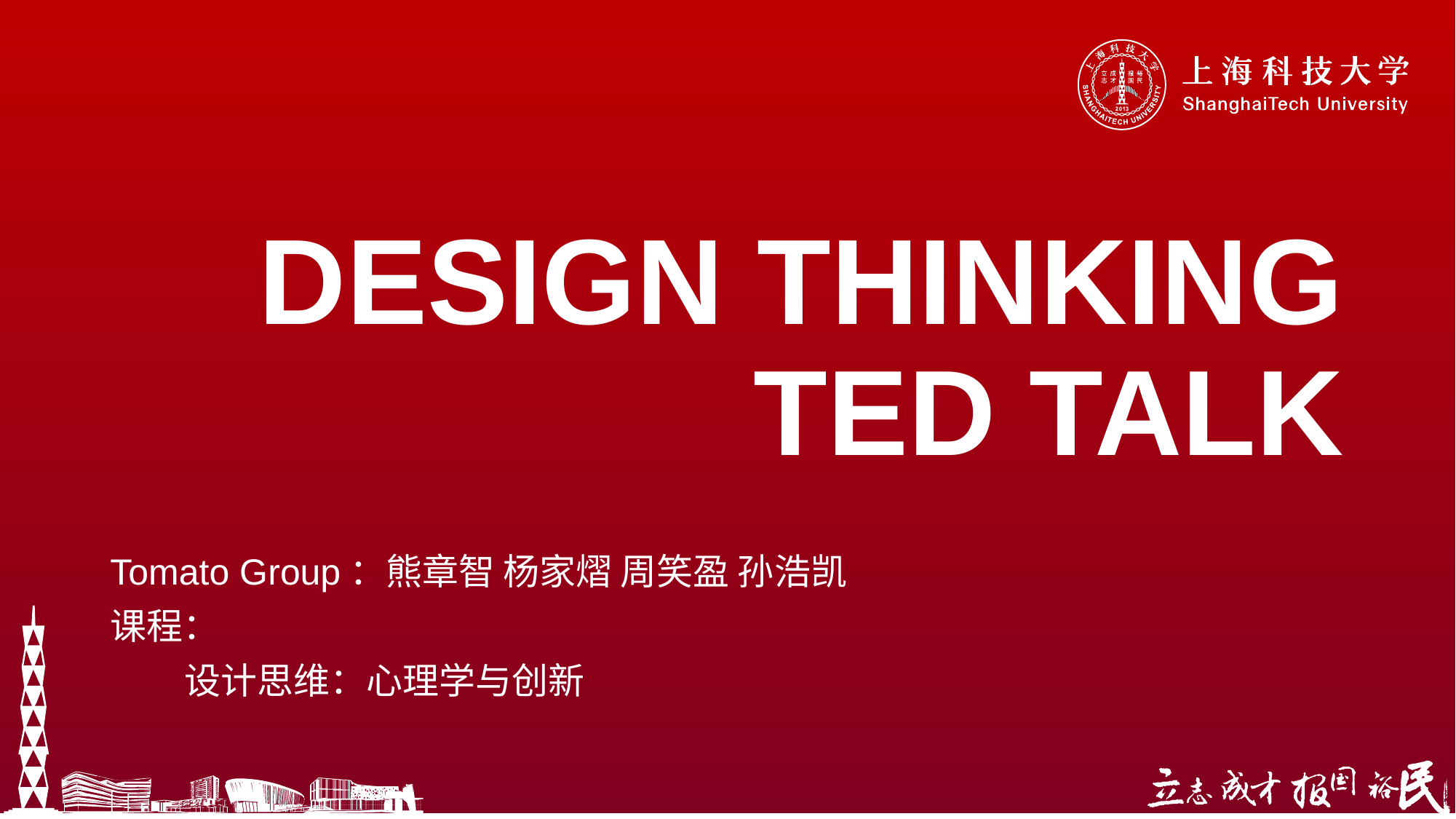

# DESIGN THINKING TED TALK
Tomato Group：熊章智 杨家熠 周笑盈 孙浩凯
课程：
        设计思维：心理学与创新